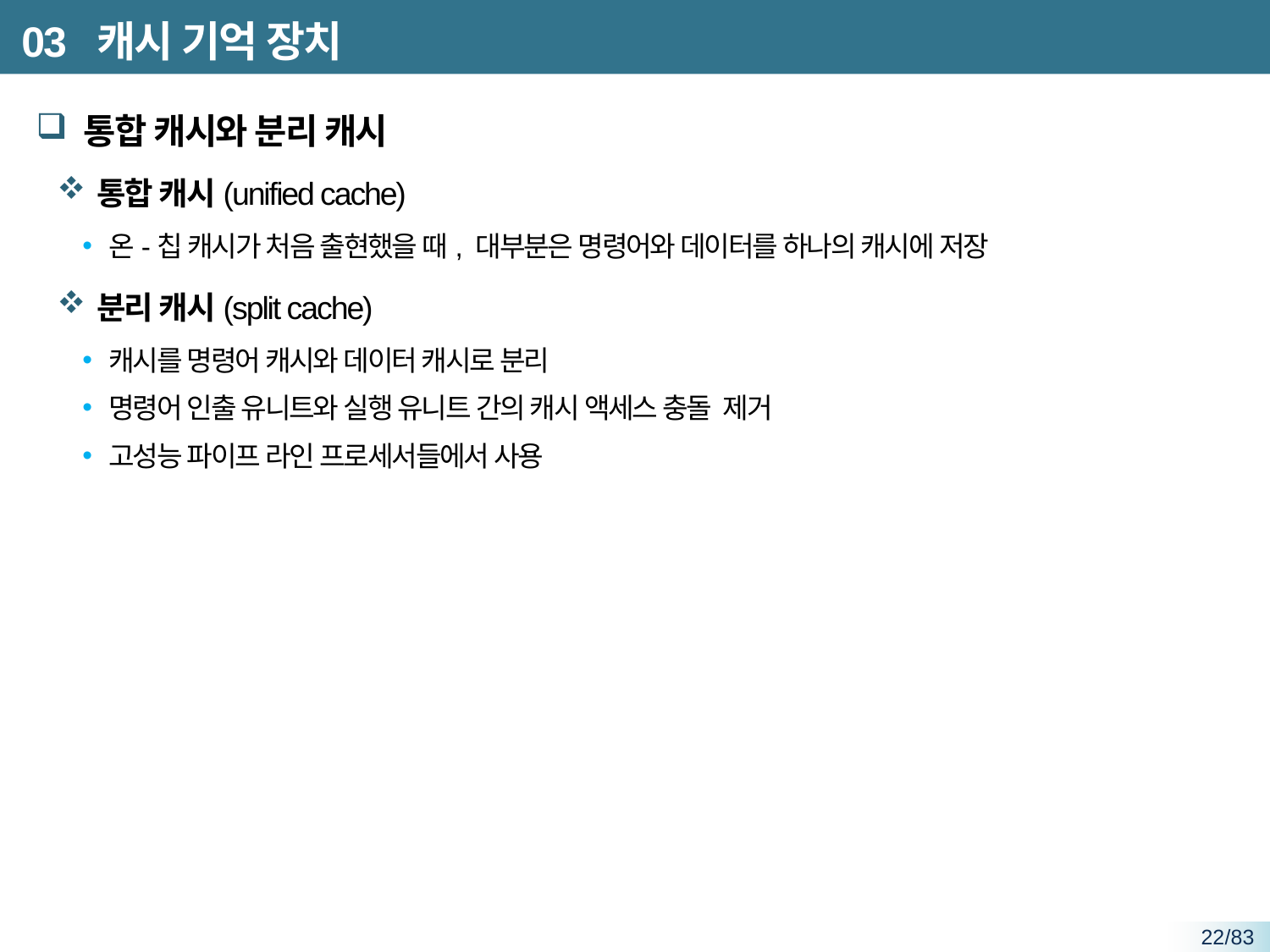

# 03  캐시 기억 장치
통합 캐시와 분리 캐시
통합 캐시(unified cache)
온-칩 캐시가 처음 출현했을 때, 대부분은 명령어와 데이터를 하나의 캐시에 저장
분리 캐시(split cache)
캐시를 명령어 캐시와 데이터 캐시로 분리
명령어 인출 유니트와 실행 유니트 간의 캐시 액세스 충돌  제거
고성능 파이프 라인 프로세서들에서 사용